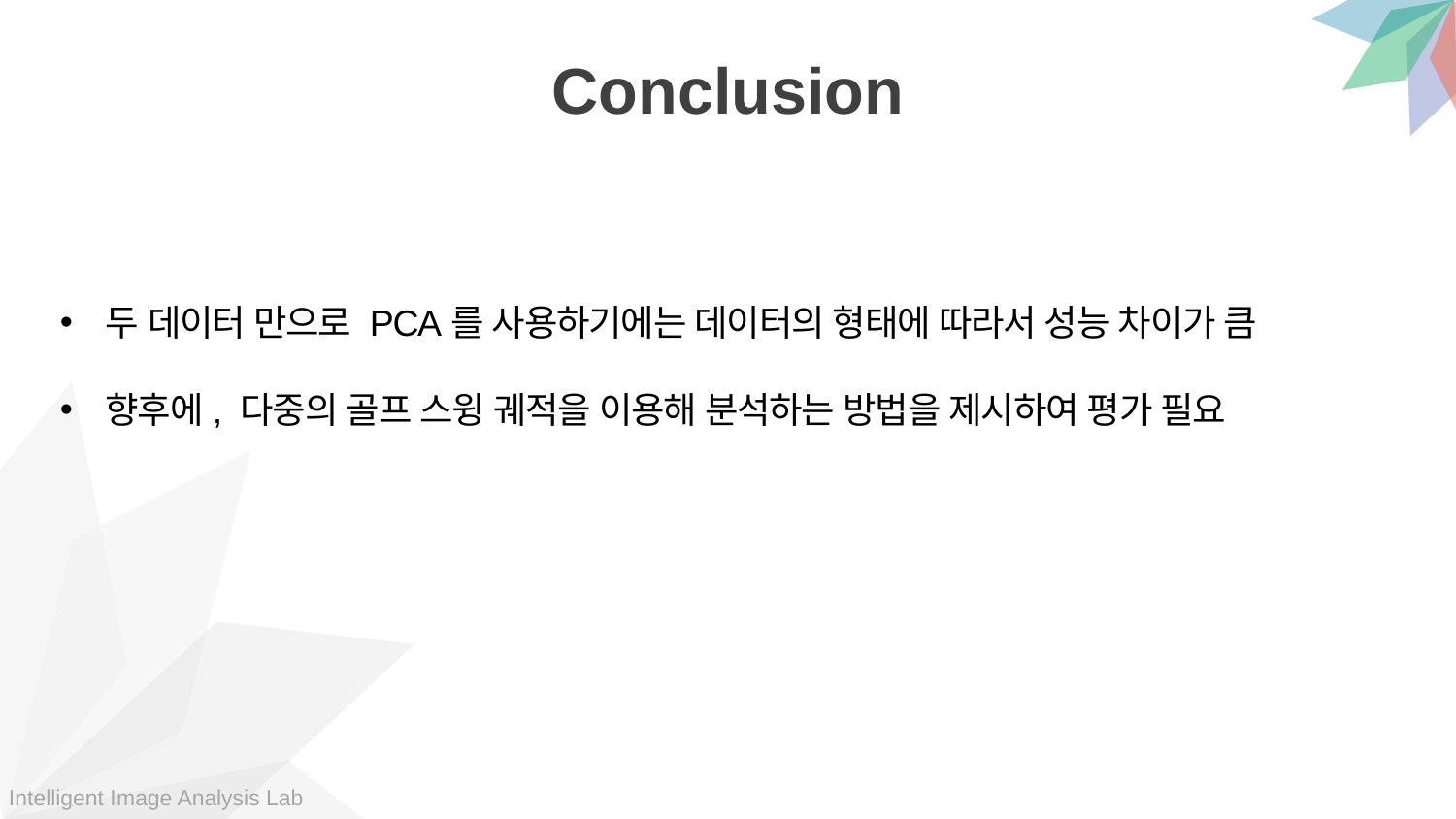

Conclusion

두 데이터 만으로 PCA를 사용하기에는 데이터의 형태에 따라서 성능 차이가 큼
향후에, 다중의 골프 스윙 궤적을 이용해 분석하는 방법을 제시하여 평가 필요